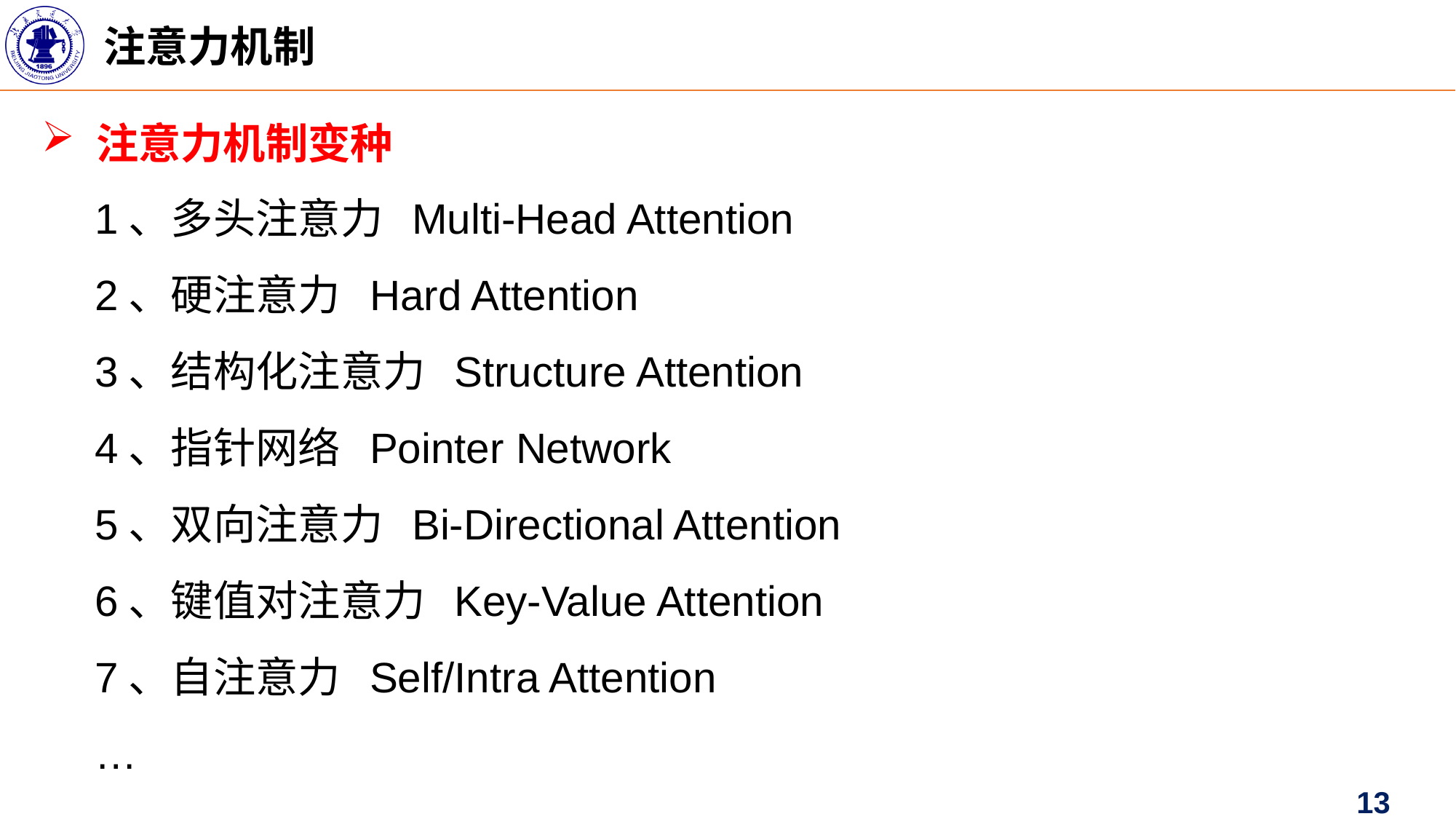

注意力机制
注意力机制变种

1、多头注意力  Multi-Head Attention
2、硬注意力  Hard Attention
3、结构化注意力  Structure Attention
4、指针网络  Pointer Network
5、双向注意力  Bi-Directional Attention
6、键值对注意力  Key-Value Attention
7、自注意力  Self/Intra Attention
…